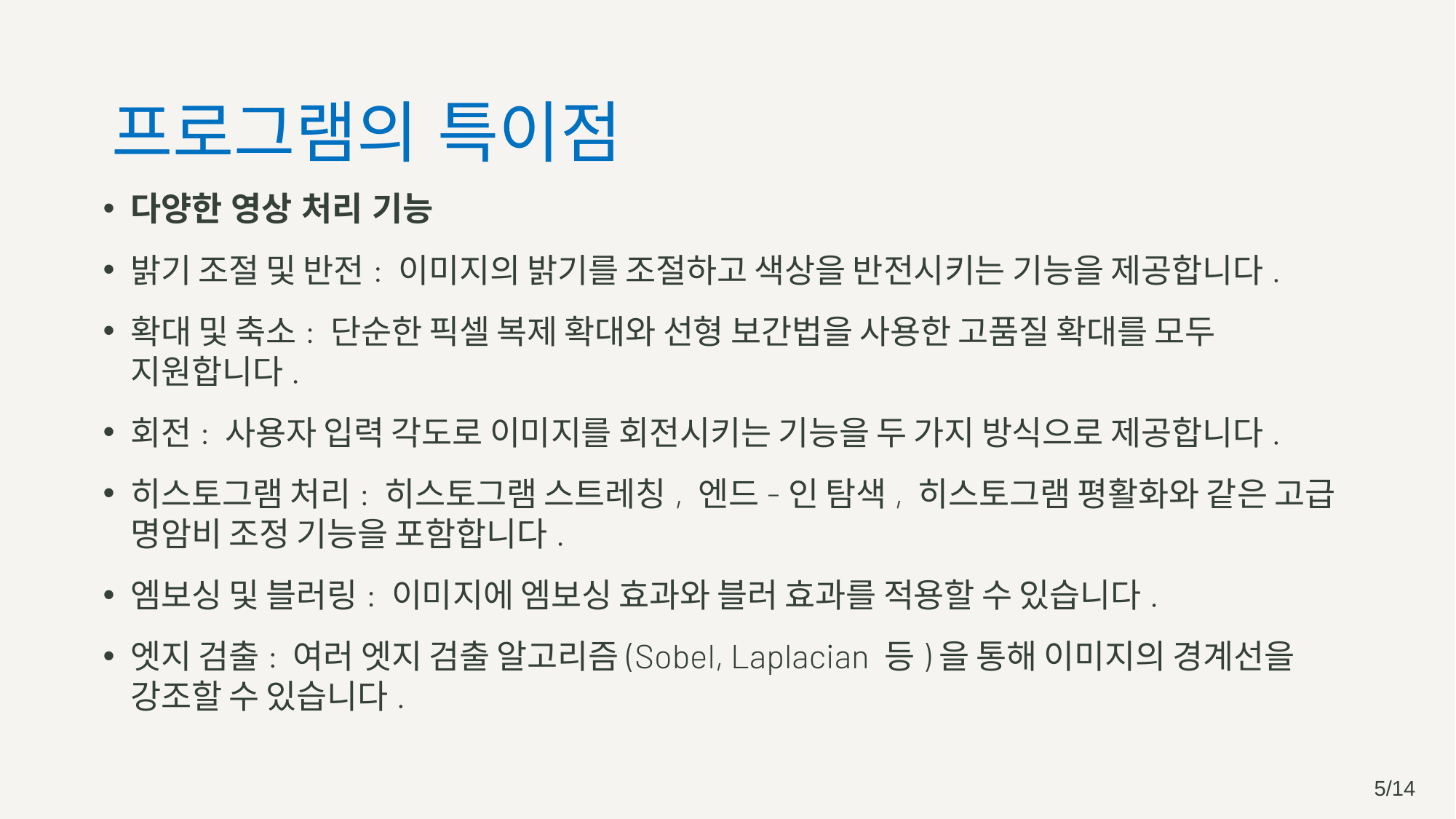

# 프로그램의 특이점
다양한 영상 처리 기능
밝기 조절 및 반전: 이미지의 밝기를 조절하고 색상을 반전시키는 기능을 제공합니다.
확대 및 축소: 단순한 픽셀 복제 확대와 선형 보간법을 사용한 고품질 확대를 모두 지원합니다.
회전: 사용자 입력 각도로 이미지를 회전시키는 기능을 두 가지 방식으로 제공합니다.
히스토그램 처리: 히스토그램 스트레칭, 엔드-인 탐색, 히스토그램 평활화와 같은 고급 명암비 조정 기능을 포함합니다.
엠보싱 및 블러링: 이미지에 엠보싱 효과와 블러 효과를 적용할 수 있습니다.
엣지 검출: 여러 엣지 검출 알고리즘(Sobel, Laplacian 등)을 통해 이미지의 경계선을 강조할 수 있습니다.

5/14